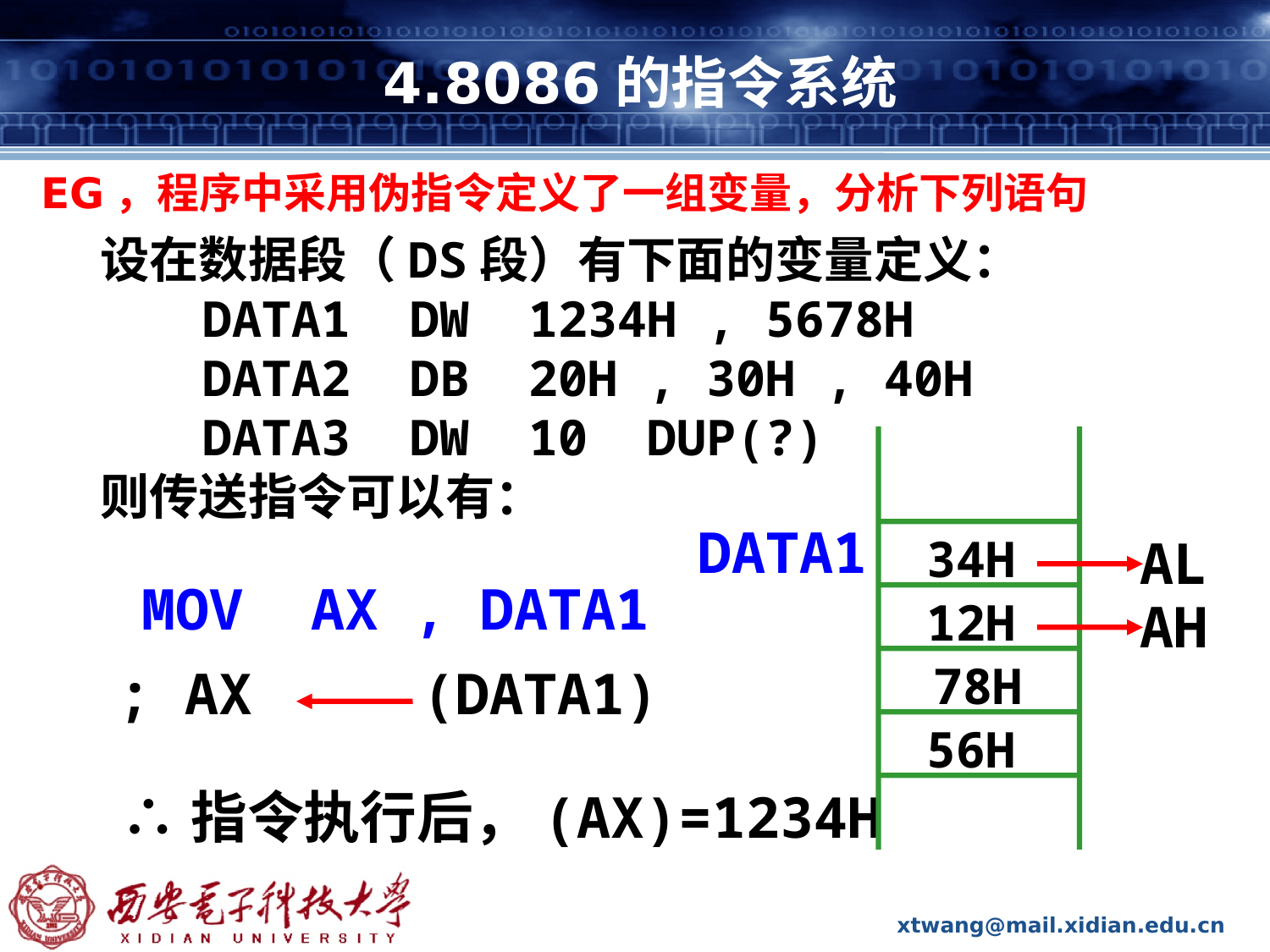

# 4.8086的指令系统
EG，程序中采用伪指令定义了一组变量，分析下列语句
   设在数据段（DS段）有下面的变量定义：
     DATA1  DW  1234H , 5678H
     DATA2  DB  20H , 30H , 40H
     DATA3  DW  10  DUP(?)
   则传送指令可以有：

DATA1
34H

12H

78H
56H
AL
MOV  AX , DATA1
AH
; AX     (DATA1)

∴指令执行后，(AX)=1234H